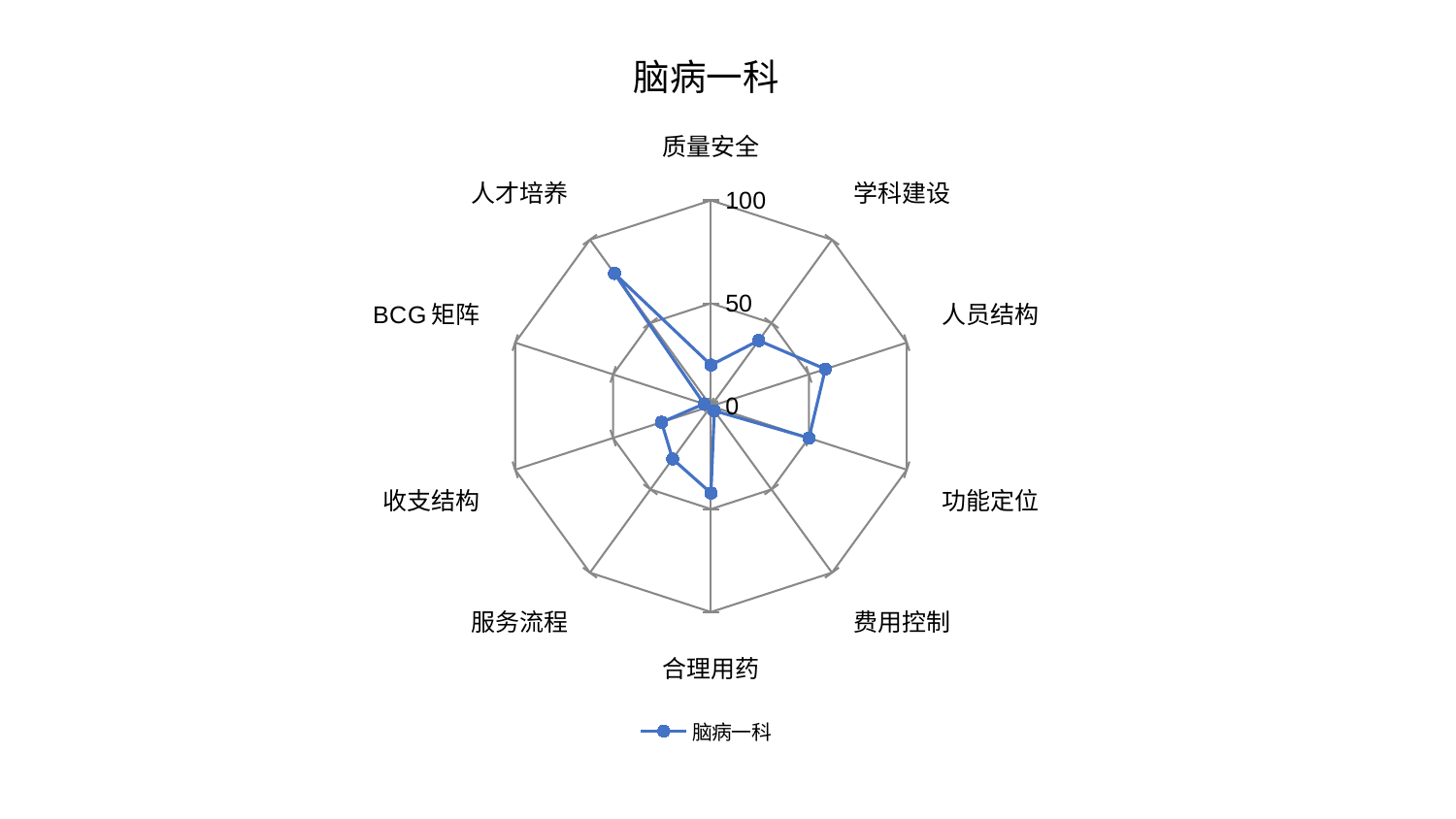

### Chart: 脑病一科

| Category | 脑病一科 |
|---|---|
| 质量安全 | 20.014361282689826 |
| 学科建设 | 39.443548365289026 |
| 人员结构 | 58.407716846620815 |
| 功能定位 | 50.05000035793743 |
| 费用控制 | 2.7609074641391103 |
| 合理用药 | 42.211966641211994 |
| 服务流程 | 31.715687493885167 |
| 收支结构 | 25.258908399775354 |
| BCG矩阵 | 3.5691160263319026 |
| 人才培养 | 79.76207259854164 |
140